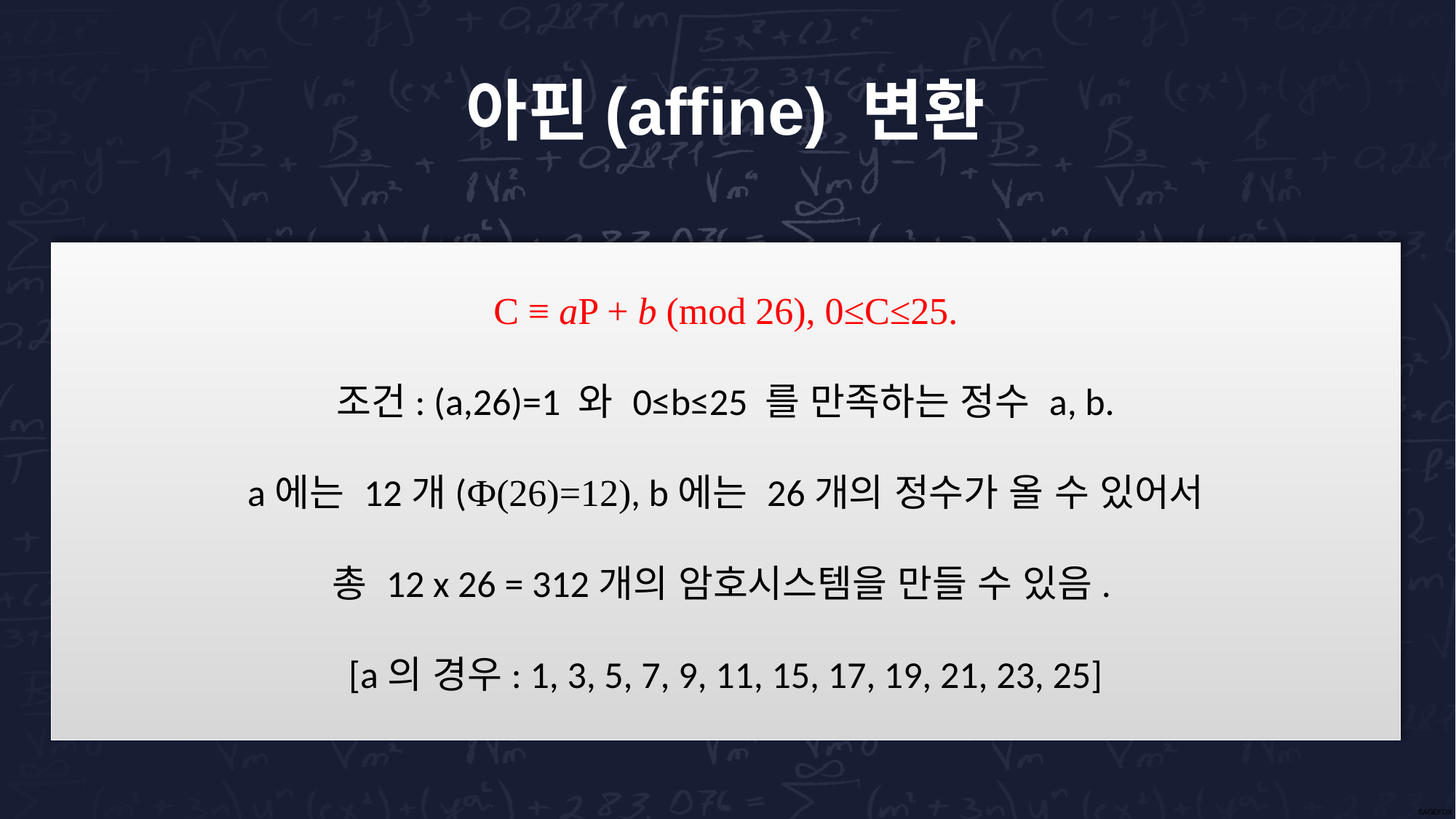

아핀(affine) 변환
C ≡ aP + b (mod 26), 0≤C≤25.

조건: (a,26)=1 와 0≤b≤25 를 만족하는 정수 a, b.

a에는 12개(Ф(26)=12), b에는 26개의 정수가 올 수 있어서

총 12 x 26 = 312개의 암호시스템을 만들 수 있음.

[a의 경우: 1, 3, 5, 7, 9, 11, 15, 17, 19, 21, 23, 25]